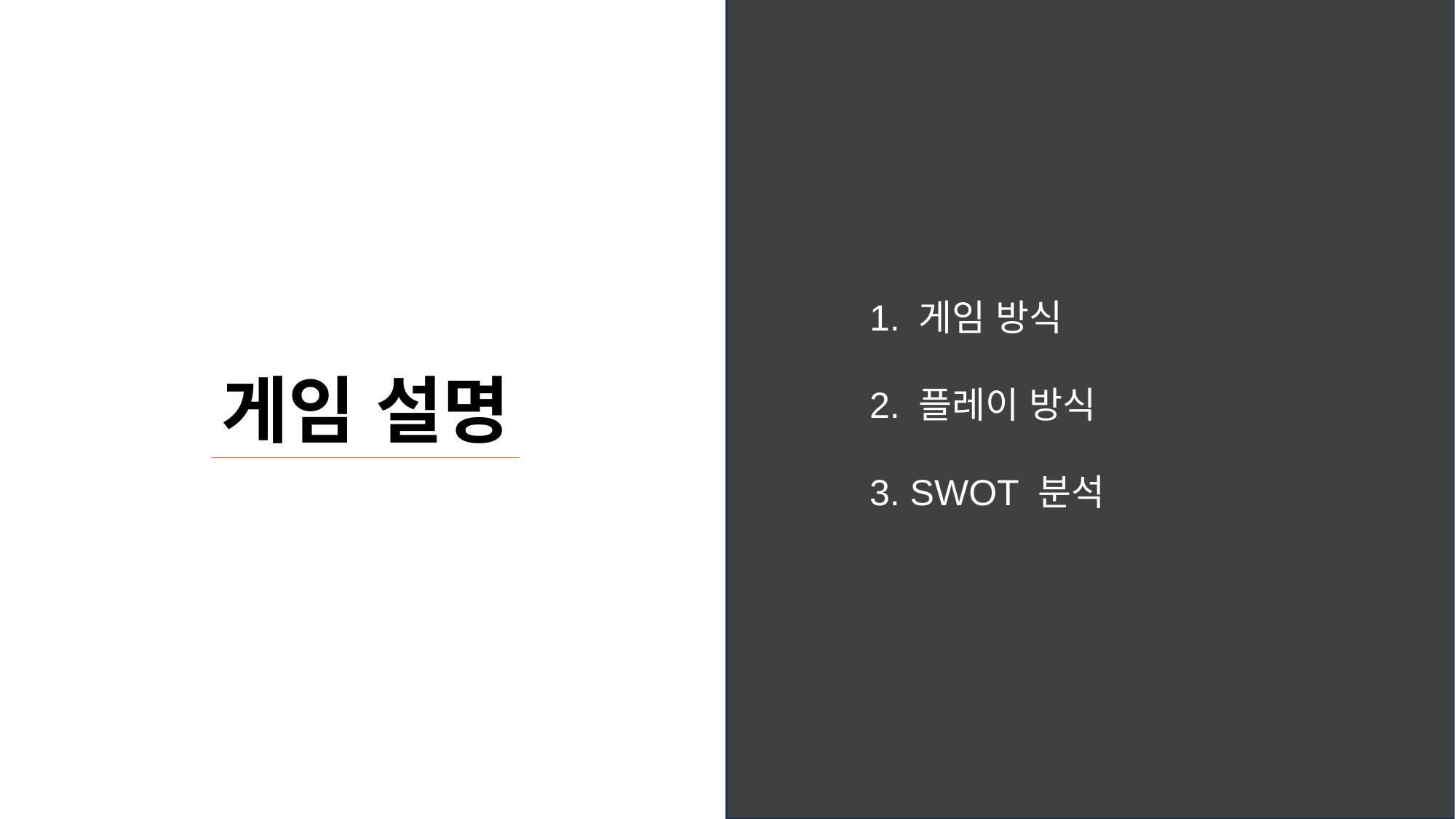

1. 게임 방식

2. 플레이 방식

3. SWOT 분석
게임 설명